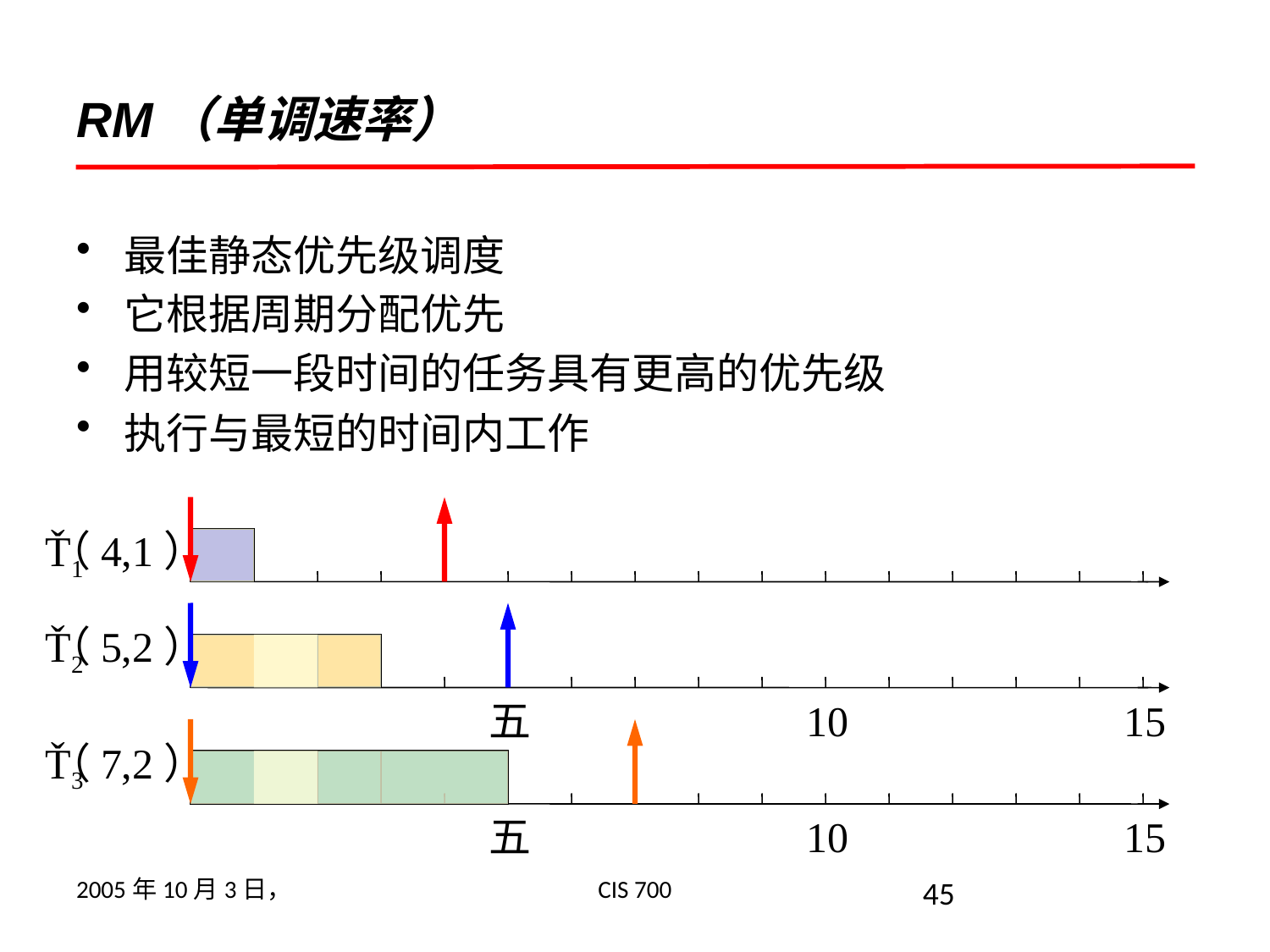

# RM（单调速率）
最佳静态优先级调度
它根据周期分配优先
用较短一段时间的任务具有更高的优先级
执行与最短的时间内工作

Ť1
（4,1）

Ť2
（5,2）

五
10
15
五
10
15

Ť3
（7,2）

2005年10月3日，
CIS 700
45